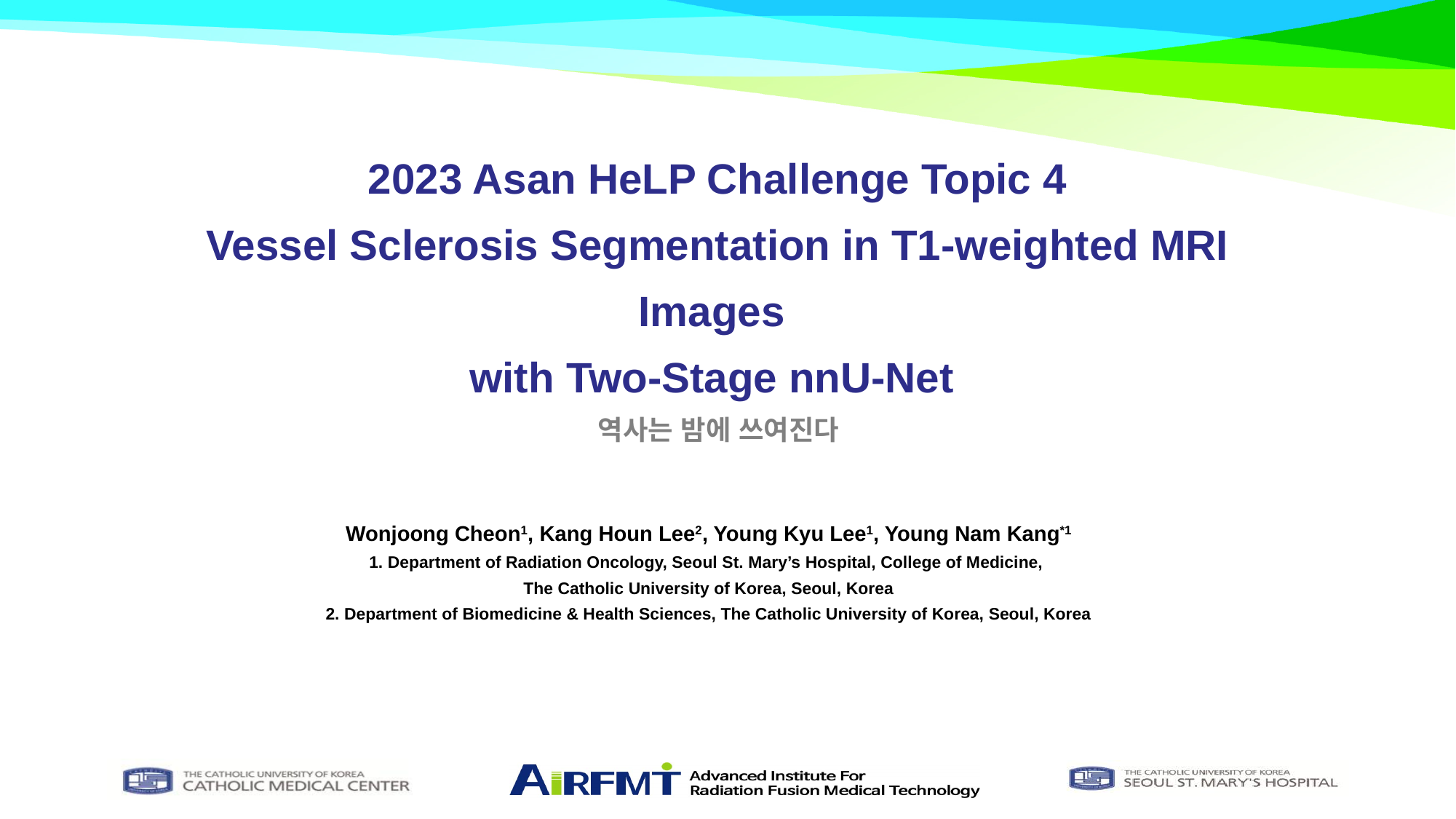

# 2023 Asan HeLP Challenge Topic 4 Vessel Sclerosis Segmentation in T1-weighted MRI Images with Two-Stage nnU-Net
역사는 밤에 쓰여진다
Wonjoong Cheon1, Kang Houn Lee2, Young Kyu Lee1, Young Nam Kang*1
1. Department of Radiation Oncology, Seoul St. Mary’s Hospital, College of Medicine,
The Catholic University of Korea, Seoul, Korea
2. Department of Biomedicine & Health Sciences, The Catholic University of Korea, Seoul, Korea